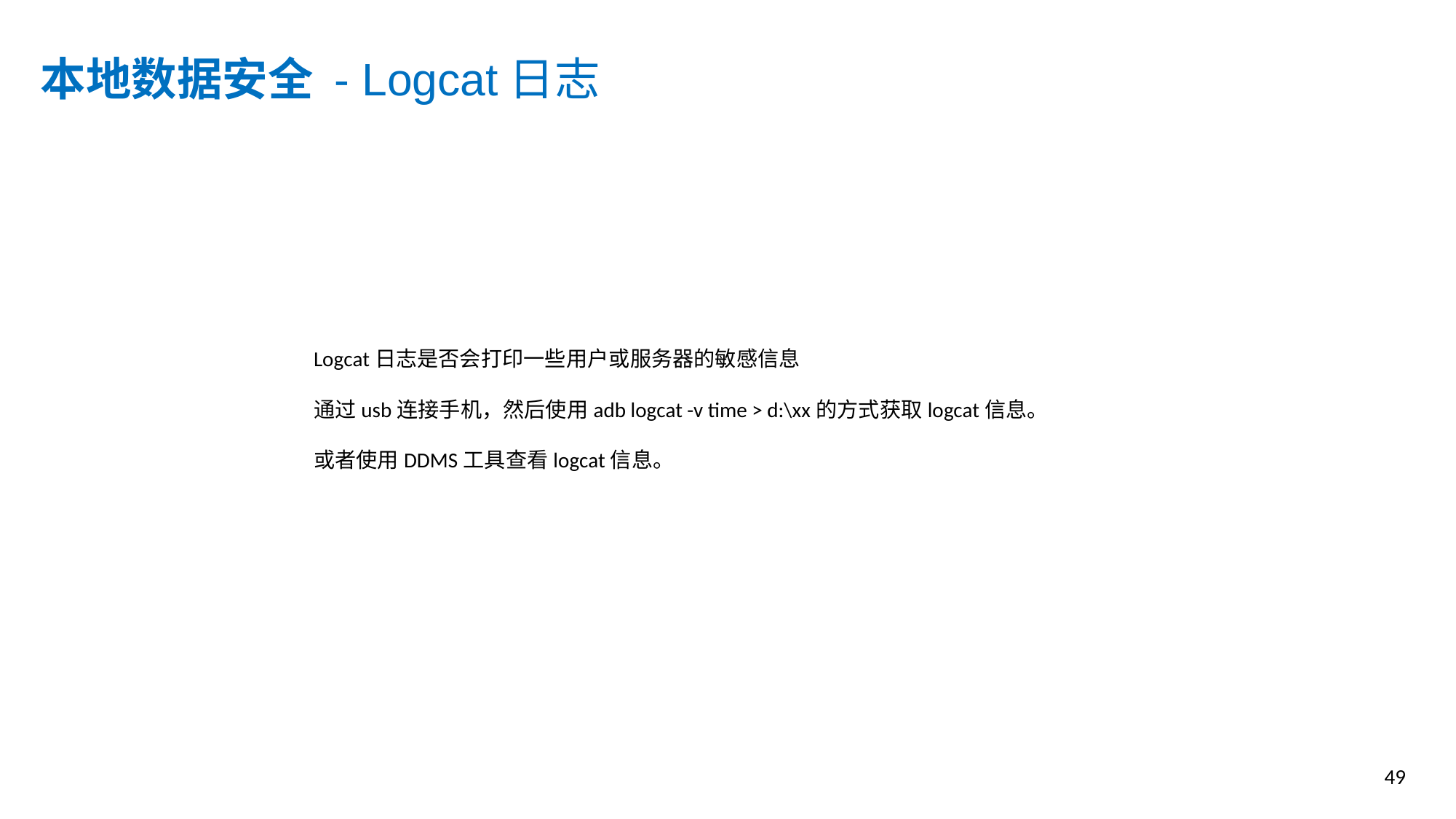

本地数据安全 - Logcat日志
Logcat日志是否会打印一些用户或服务器的敏感信息

通过usb连接手机，然后使用adb logcat -v time > d:\xx的方式获取logcat信息。

或者使用DDMS工具查看logcat信息。
49